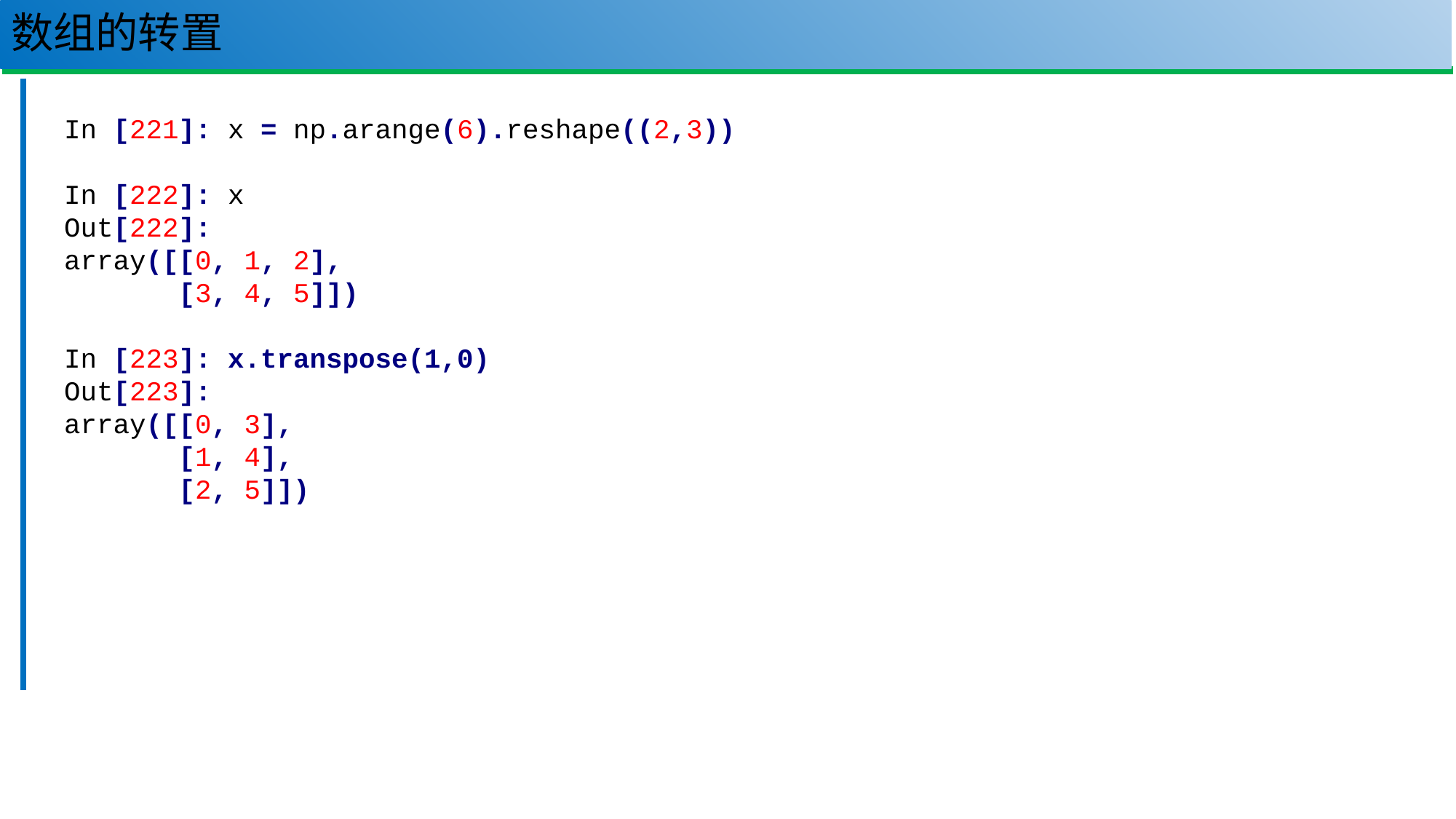

# 数组的转置
72
In [221]: x = np.arange(6).reshape((2,3))

In [222]: x
Out[222]:
array([[0, 1, 2],
       [3, 4, 5]])

In [223]: x.transpose(1,0)
Out[223]:
array([[0, 3],
       [1, 4],
       [2, 5]])